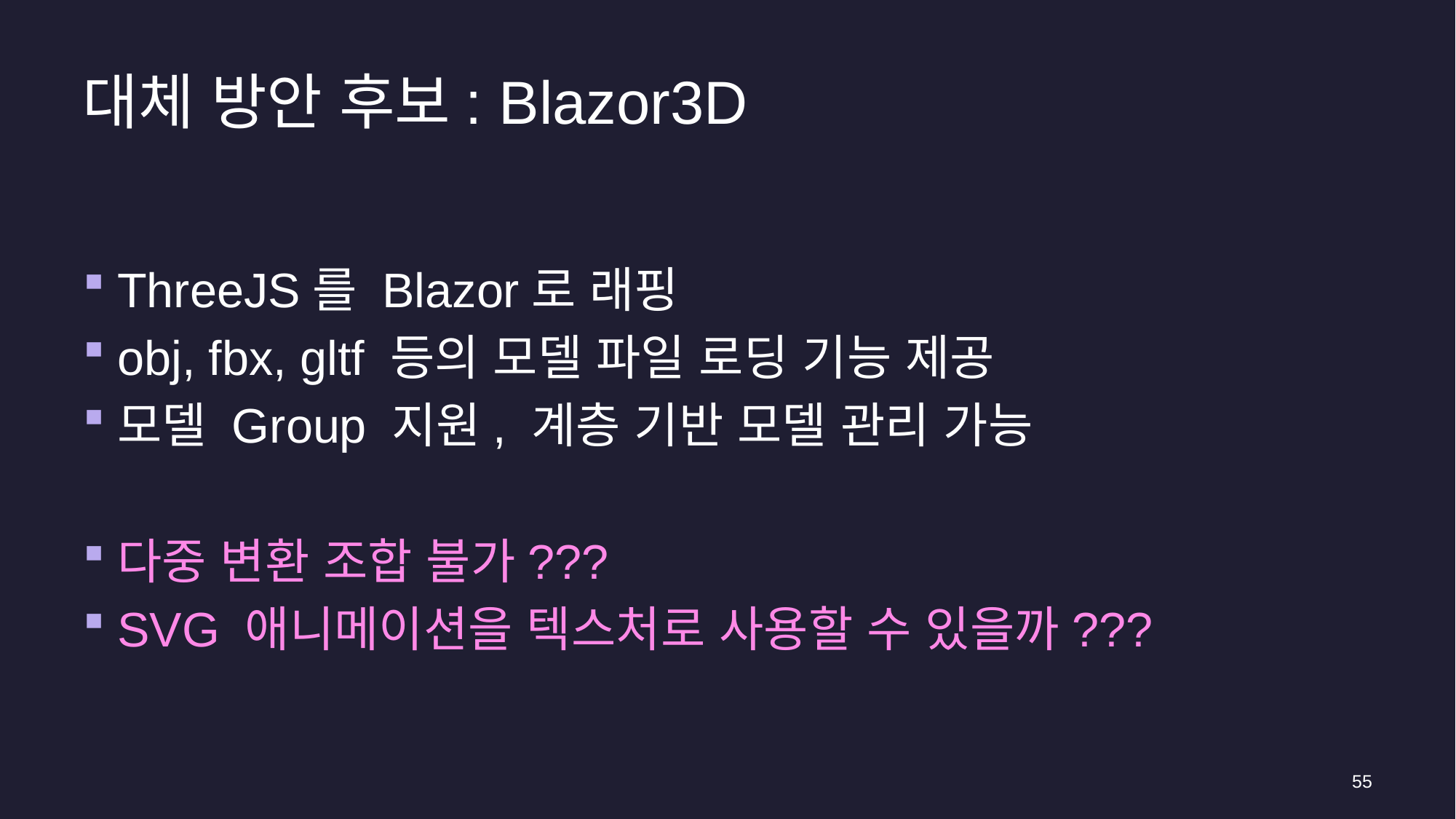

# 대체 방안 후보: Blazor3D
ThreeJS를 Blazor로 래핑
obj, fbx, gltf 등의 모델 파일 로딩 기능 제공
모델 Group 지원, 계층 기반 모델 관리 가능

다중 변환 조합 불가???
SVG 애니메이션을 텍스처로 사용할 수 있을까???
55